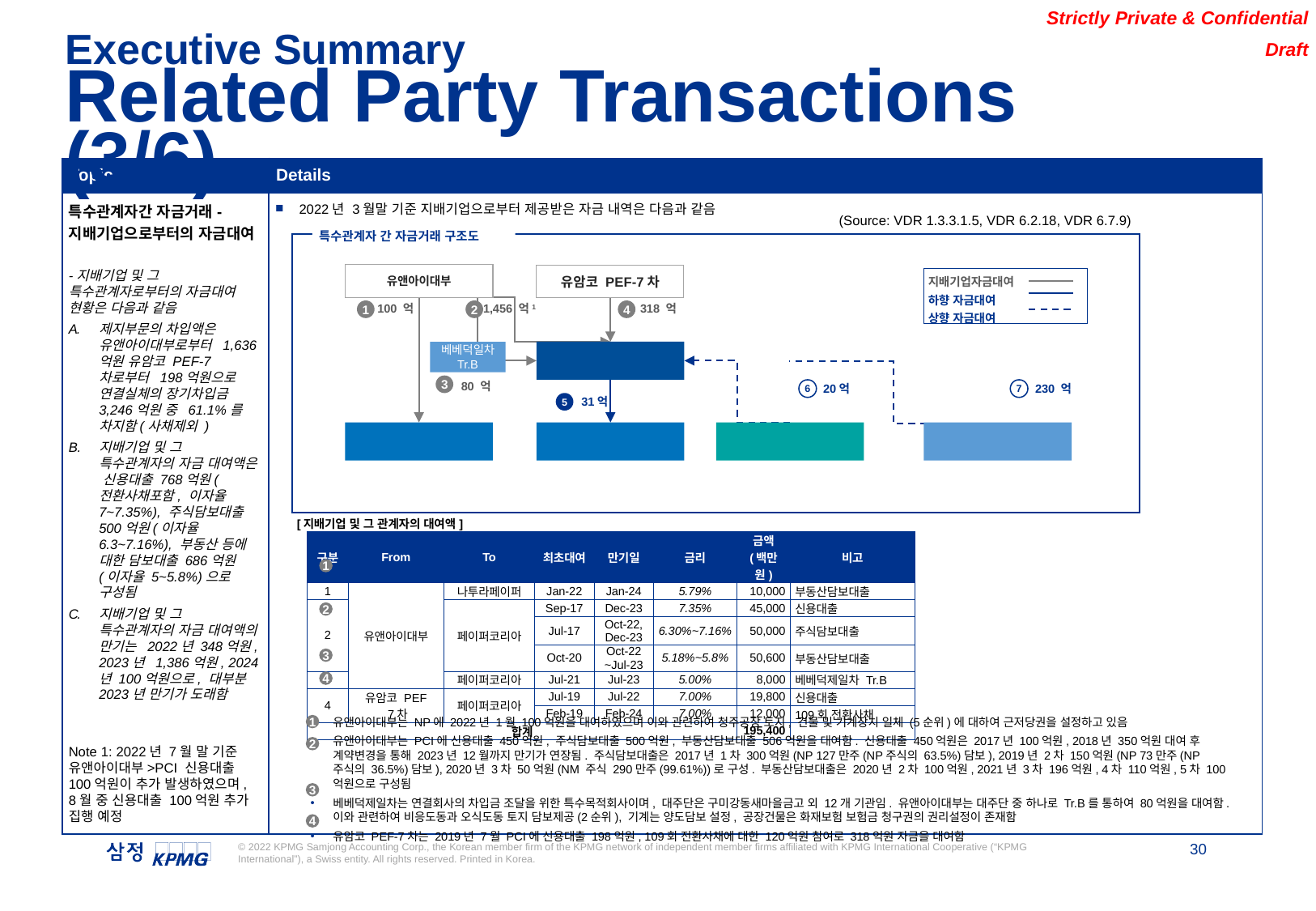

Executive Summary
Related Party Transactions (3/6)
| Topic | Details |
| --- | --- |
| 특수관계자간 자금거래-지배기업으로부터의 자금대여 | 2022년 3월말 기준 지배기업으로부터 제공받은 자금 내역은 다음과 같음 |
(Source: VDR 1.3.3.1.5, VDR 6.2.18, VDR 6.7.9)
특수관계자 간 자금거래 구조도

유앤아이대부
유암코 PEF-7차
100 억
페이퍼코리아㈜
230 억
31억
나투라페이퍼㈜
나투라미디어㈜
㈜디오션시티포
아젤리아
제일차(유)
1
2
4
20억
3
7
5

318 억
베베덕일차 Tr.B
80 억
6
-지배기업 및 그 특수관계자로부터의 자금대여 현황은 다음과 같음
제지부문의 차입액은 유앤아이대부로부터  1,636억원 유암코 PEF-7차로부터  198억원으로 연결실체의 장기차입금 3,246억원 중  61.1%를 차지함(사채제외 )
지배기업 및 그 특수관계자의 자금 대여액은  신용대출 768억원(전환사채포함, 이자율 7~7.35%), 주식담보대출 500억원(이자율 6.3~7.16%), 부동산 등에 대한 담보대출 686억원(이자율 5~5.8%)으로 구성됨
지배기업 및 그 특수관계자의 자금 대여액의 만기는  2022년 348억원, 2023년  1,386억원, 2024년 100억원으로, 대부분 2023년 만기가 도래함

| 지배기업자금대여 |
| --- |
| 하향 자금대여 |
| 상향 자금대여 |
1,456 억1

| [지배기업 및 그 관계자의 대여액] |  |  |  |  |  |  |  |  |
| --- | --- | --- | --- | --- | --- | --- | --- | --- |
|  | 구분 | From | To | 최초대여 | 만기일 | 금리 | 금액 (백만원) | 비고 |
|  | 1 | 유앤아이대부 | 나투라페이퍼 | Jan-22 | Jan-24 | 5.79% | 10,000 | 부동산담보대출 |
|  | 2 |  | 페이퍼코리아 | Sep-17 | Dec-23 | 7.35% | 45,000 | 신용대출 |
|  |  |  |  | Jul-17 | Oct-22, Dec-23 | 6.30%~7.16% | 50,000 | 주식담보대출 |
|  |  |  |  | Oct-20 | Oct-22 ~Jul-23 | 5.18%~5.8% | 50,600 | 부동산담보대출 |
|  | 3 |  | 페이퍼코리아 | Jul-21 | Jul-23 | 5.00% | 8,000 | 베베덕제일차 Tr.B |
|  | 4 | 유암코 PEF 7차 | 페이퍼코리아 | Jul-19 | Jul-22 | 7.00% | 19,800 | 신용대출 |
|  |  |  |  | Feb-19 | Feb-24 | 7.00% | 12,000 | 109회 전환사채 |
|  | 합계 |  |  |  |  |  | 195,400 |  |
1
2
3
4
유앤아이대부는 NP에 2022년 1월 100억원을 대여하였으며 이와 관련하여 청주공장 토지, 건물 및 기계장치 일체 (5순위)에 대하여 근저당권을 설정하고 있음
유앤아이대부는 PCI에 신용대출 450억원, 주식담보대출 500억원, 부동산담보대출 506억원을 대여함. 신용대출 450억원은 2017년 100억원, 2018년 350억원 대여 후 계약변경을 통해 2023년 12월까지 만기가 연장됨. 주식담보대출은 2017년 1차 300억원(NP 127만주(NP주식의 63.5%)담보), 2019년 2차 150억원(NP 73만주(NP 주식의 36.5%)담보), 2020년 3차 50억원(NM 주식 290만주(99.61%))로 구성. 부동산담보대출은 2020년 2차 100억원, 2021년 3차 196억원, 4차 110억원, 5차 100억원으로 구성됨
베베덕제일차는 연결회사의 차입금 조달을 위한 특수목적회사이며, 대주단은 구미강동새마을금고 외 12개 기관임. 유앤아이대부는 대주단 중 하나로 Tr.B를 통하여 80억원을 대여함. 이와 관련하여 비응도동과 오식도동 토지 담보제공(2순위), 기계는 양도담보 설정, 공장건물은 화재보험 보험금 청구권의 권리설정이 존재함
유암코 PEF-7차는 2019년 7월 PCI에 신용대출 198억원, 109회 전환사채에 대한 120억원 참여로 318억원 자금을 대여함
1
Note 1: 2022년 7월 말 기준 유앤아이대부>PCI 신용대출 100억원이 추가 발생하였으며,  8월 중 신용대출 100억원 추가 집행 예정
2
3
4